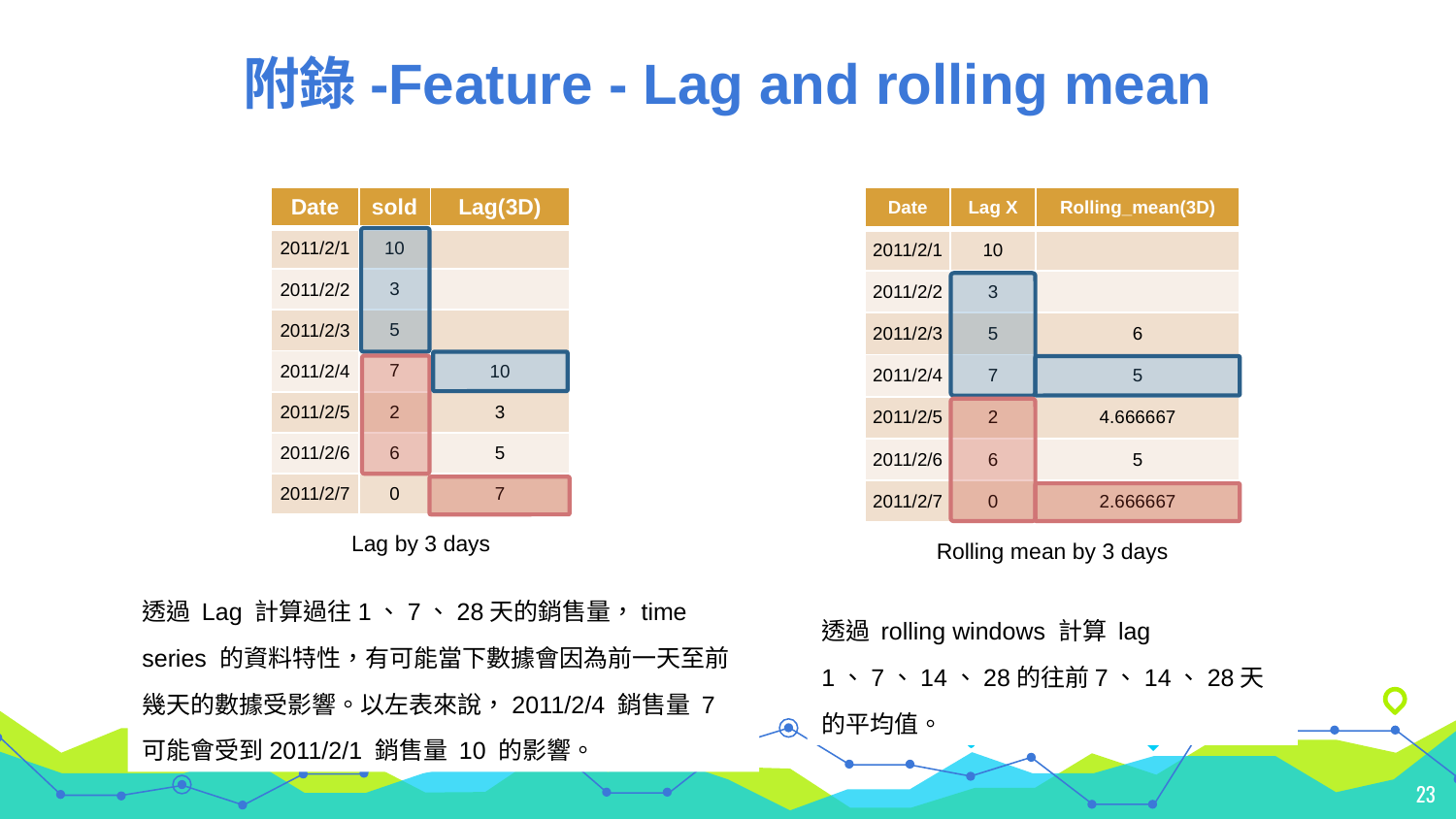

# 附錄-Feature - Lag and rolling mean
| Date | sold | Lag(3D) |
| --- | --- | --- |
| 2011/2/1 | 10 |  |
| 2011/2/2 | 3 |  |
| 2011/2/3 | 5 |  |
| 2011/2/4 | 7 | 10 |
| 2011/2/5 | 2 | 3 |
| 2011/2/6 | 6 | 5 |
| 2011/2/7 | 0 | 7 |
| Date | Lag X | Rolling\_mean(3D) |
| --- | --- | --- |
| 2011/2/1 | 10 |  |
| 2011/2/2 | 3 |  |
| 2011/2/3 | 5 | 6 |
| 2011/2/4 | 7 | 5 |
| 2011/2/5 | 2 | 4.666667 |
| 2011/2/6 | 6 | 5 |
| 2011/2/7 | 0 | 2.666667 |

Lag by 3 days
Rolling mean by 3 days
透過 Lag 計算過往1、7、28天的銷售量，time series 的資料特性，有可能當下數據會因為前一天至前幾天的數據受影響。以左表來說，2011/2/4 銷售量 7 可能會受到2011/2/1 銷售量 10 的影響。
透過 rolling windows 計算 lag 1、7、14、28的往前7、14、28天的平均值。
23